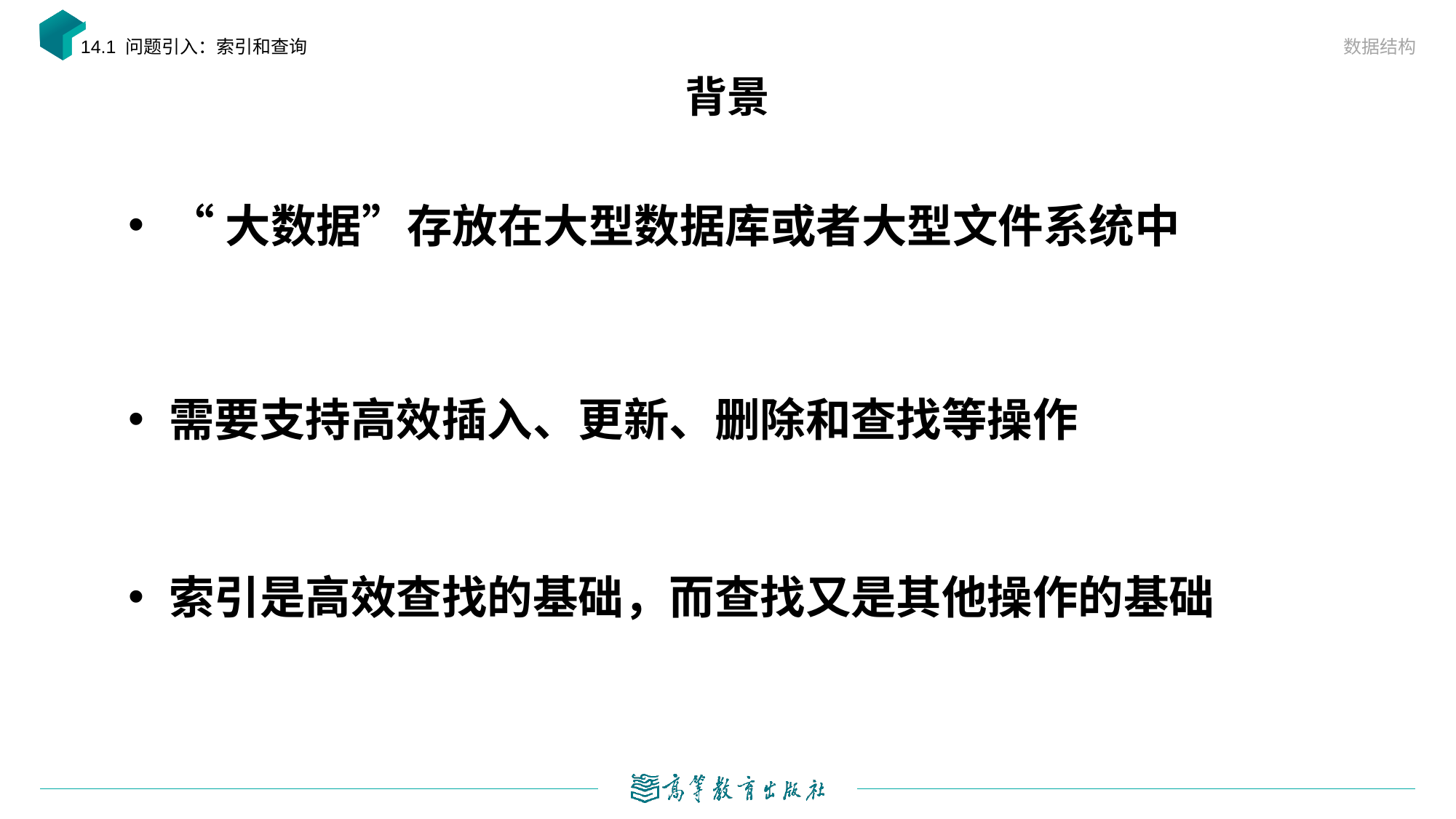

数据结构
14.1 问题引入：索引和查询
# 背景
“大数据”存放在大型数据库或者大型文件系统中

需要支持高效插入、更新、删除和查找等操作

索引是高效查找的基础，而查找又是其他操作的基础